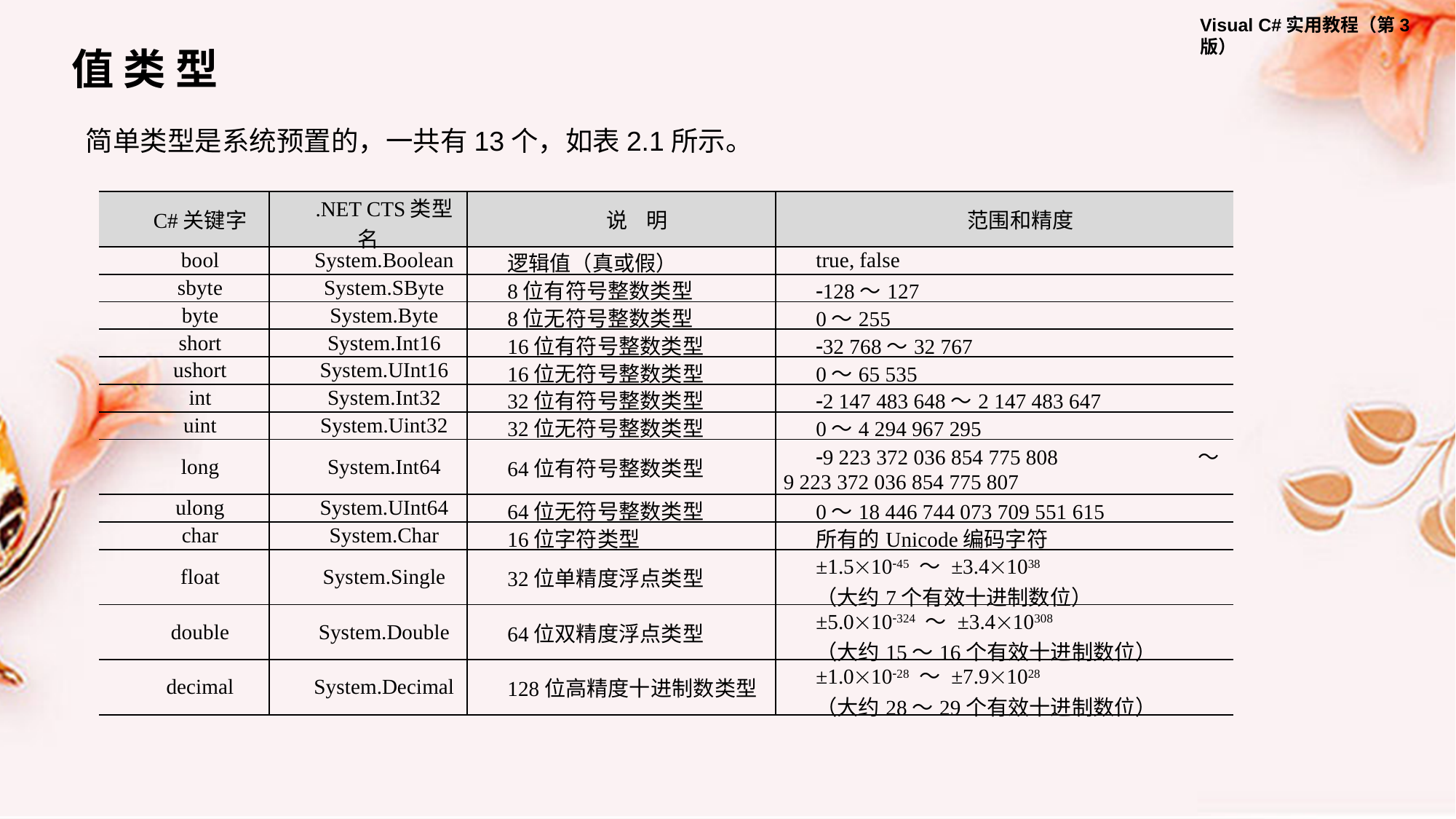

值 类 型
简单类型是系统预置的，一共有13个，如表2.1所示。
| C#关键字 | .NET CTS类型名 | 说 明 | 范围和精度 |
| --- | --- | --- | --- |
| bool | System.Boolean | 逻辑值（真或假） | true, false |
| sbyte | System.SByte | 8位有符号整数类型 | −128～127 |
| byte | System.Byte | 8位无符号整数类型 | 0～255 |
| short | System.Int16 | 16位有符号整数类型 | −32 768～32 767 |
| ushort | System.UInt16 | 16位无符号整数类型 | 0～65 535 |
| int | System.Int32 | 32位有符号整数类型 | −2 147 483 648～2 147 483 647 |
| uint | System.Uint32 | 32位无符号整数类型 | 0～4 294 967 295 |
| long | System.Int64 | 64位有符号整数类型 | −9 223 372 036 854 775 808～9 223 372 036 854 775 807 |
| ulong | System.UInt64 | 64位无符号整数类型 | 0～18 446 744 073 709 551 615 |
| char | System.Char | 16位字符类型 | 所有的Unicode编码字符 |
| float | System.Single | 32位单精度浮点类型 | ±1.5×10−45 ～ ±3.4×1038 （大约7个有效十进制数位） |
| double | System.Double | 64位双精度浮点类型 | ±5.0×10−324 ～ ±3.4×10308 （大约15～16个有效十进制数位） |
| decimal | System.Decimal | 128位高精度十进制数类型 | ±1.0×10−28 ～ ±7.9×1028 （大约28～29个有效十进制数位） |